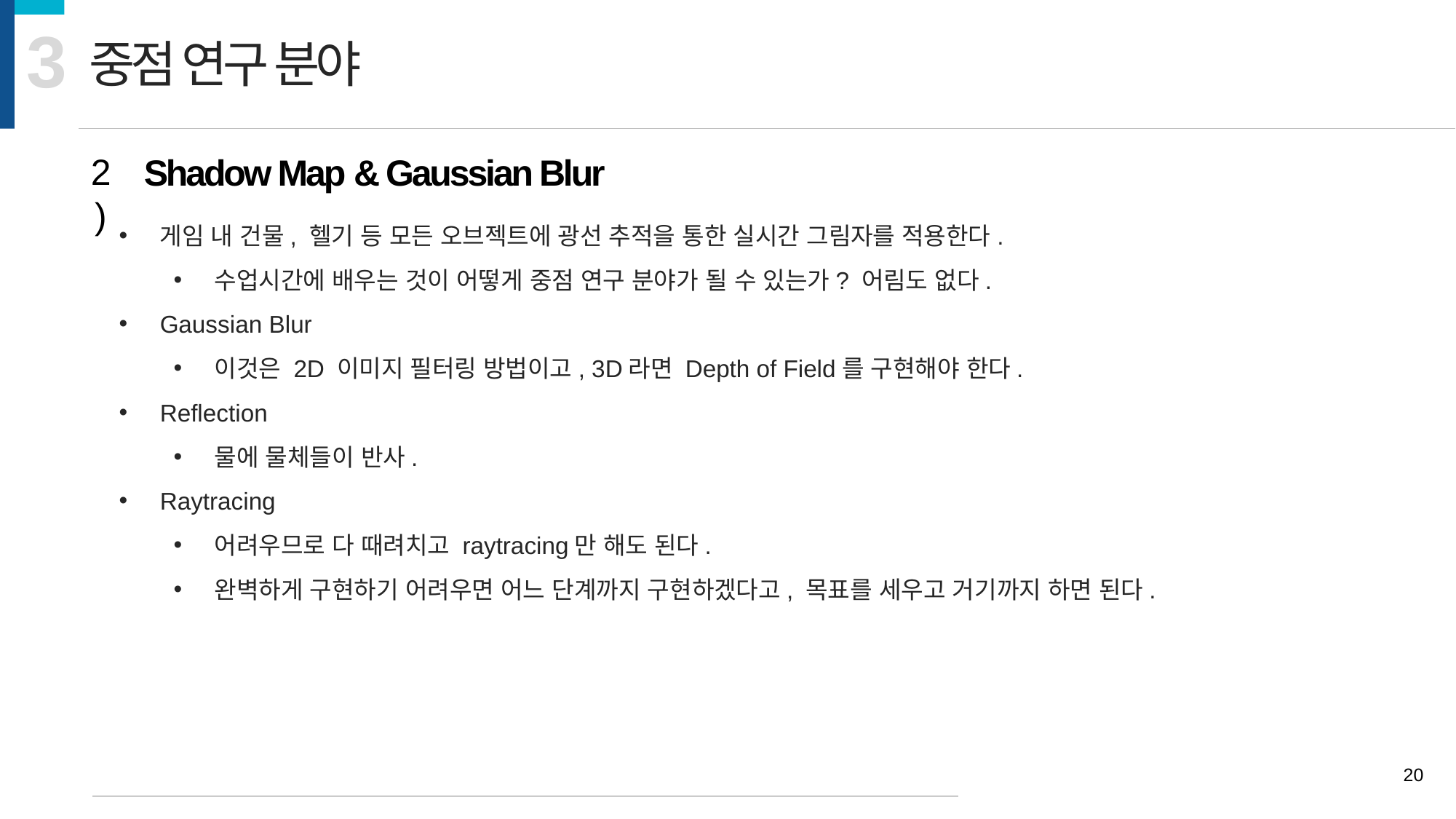

3
중점 연구 분야
2)
Shadow Map & Gaussian Blur
게임 내 건물, 헬기 등 모든 오브젝트에 광선 추적을 통한 실시간 그림자를 적용한다.
수업시간에 배우는 것이 어떻게 중점 연구 분야가 될 수 있는가? 어림도 없다.
Gaussian Blur
이것은 2D 이미지 필터링 방법이고, 3D라면 Depth of Field를 구현해야 한다.
Reflection
물에 물체들이 반사.
Raytracing
어려우므로 다 때려치고 raytracing만 해도 된다.
완벽하게 구현하기 어려우면 어느 단계까지 구현하겠다고, 목표를 세우고 거기까지 하면 된다.

20